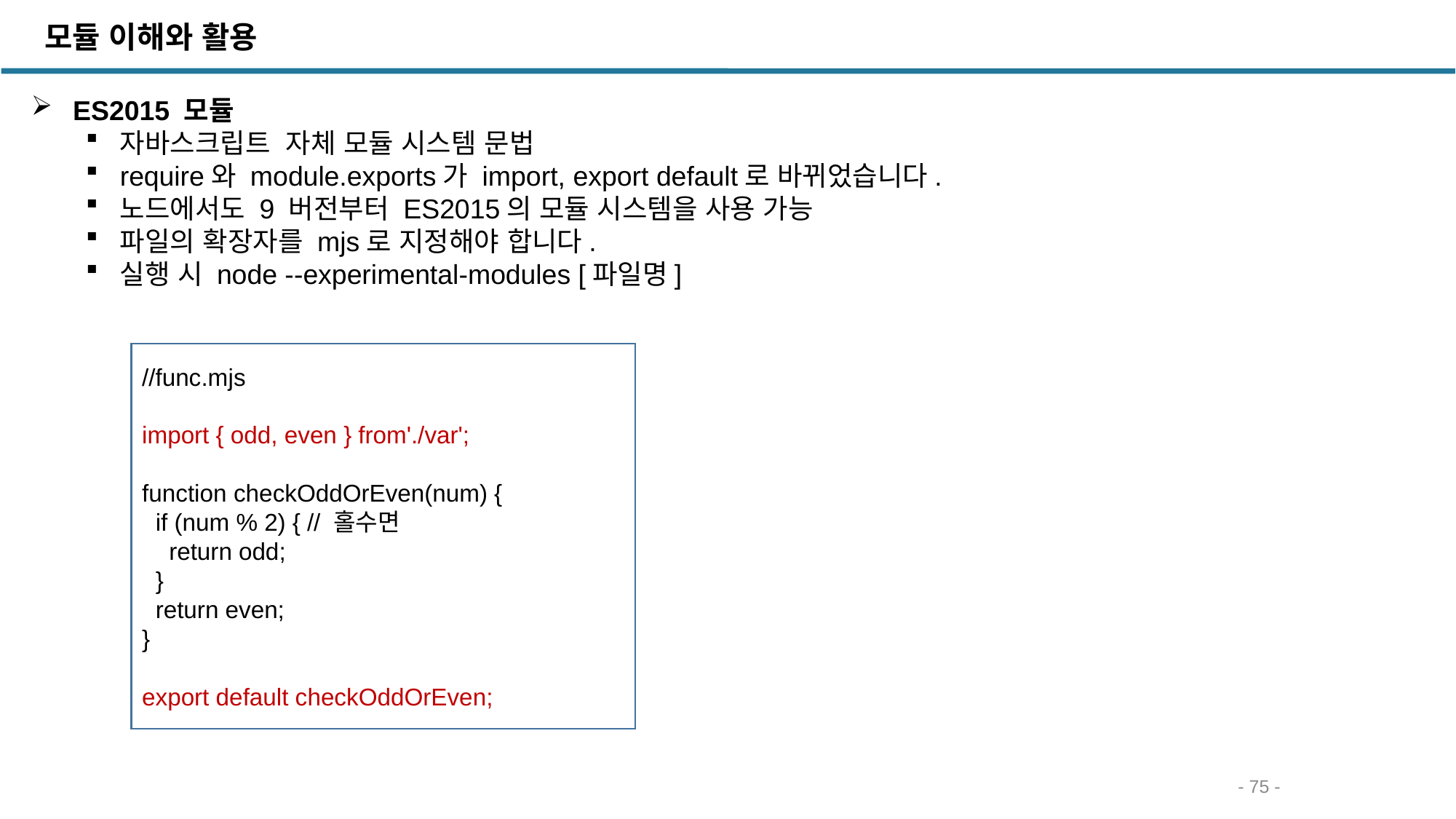

모듈 이해와 활용
 ES2015 모듈
자바스크립트  자체 모듈 시스템 문법
require와 module.exports가 import, export default로 바뀌었습니다.
노드에서도 9 버전부터 ES2015의 모듈 시스템을 사용 가능
파일의 확장자를 mjs로 지정해야 합니다.
실행 시 node --experimental-modules [파일명]
//func.mjs

import { odd, even } from'./var';

function checkOddOrEven(num) {
  if (num % 2) { // 홀수면
    return odd;
  }
  return even;
}

export default checkOddOrEven;
- 75 -